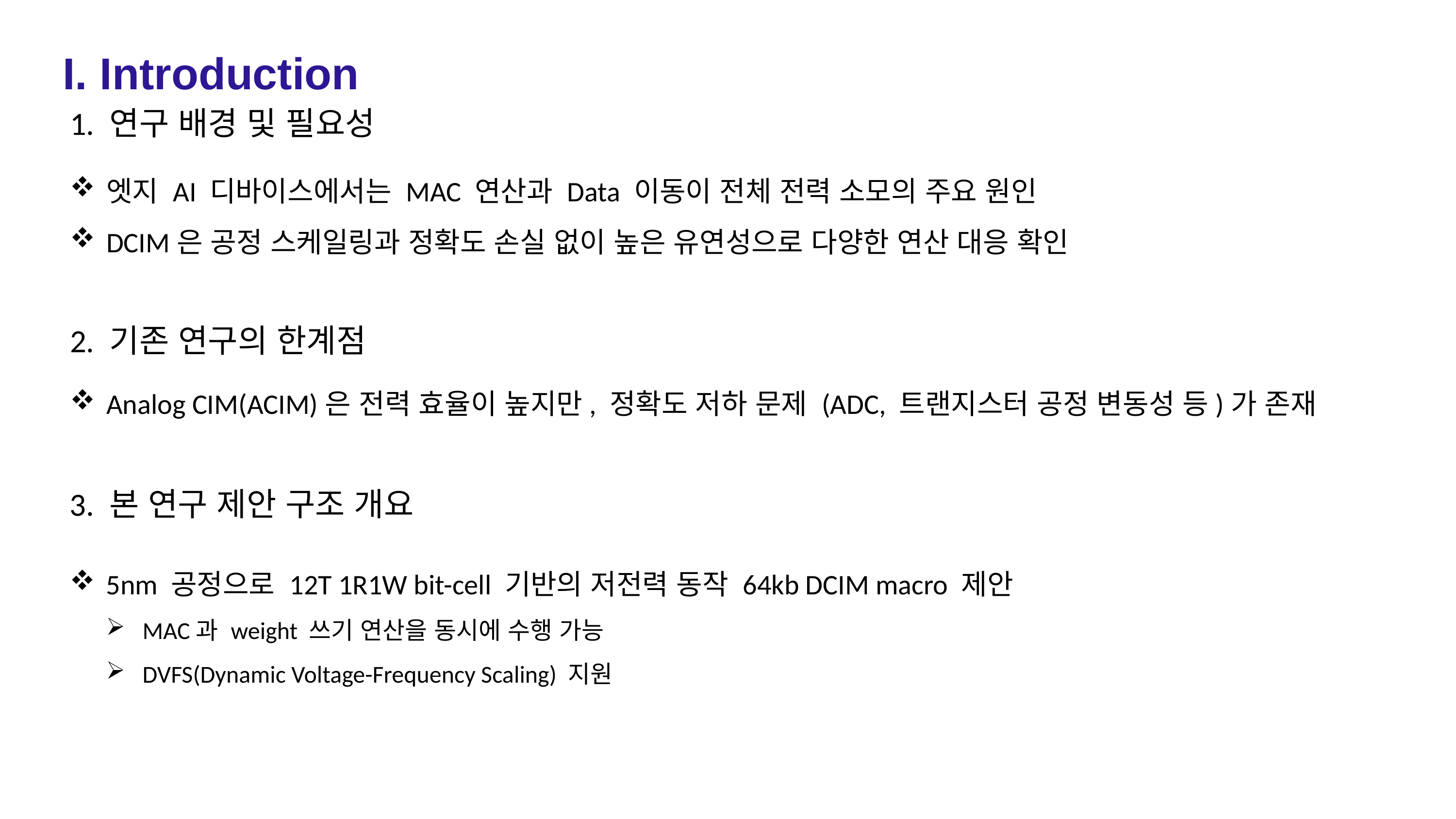

I. Introduction
1. 연구 배경 및 필요성
엣지 AI 디바이스에서는 MAC 연산과 Data 이동이 전체 전력 소모의 주요 원인
DCIM은 공정 스케일링과 정확도 손실 없이 높은 유연성으로 다양한 연산 대응 확인
2. 기존 연구의 한계점
Analog CIM(ACIM)은 전력 효율이 높지만, 정확도 저하 문제 (ADC, 트랜지스터 공정 변동성 등)가 존재
3. 본 연구 제안 구조 개요
5nm 공정으로 12T 1R1W bit-cell 기반의 저전력 동작 64kb DCIM macro 제안
MAC과 weight 쓰기 연산을 동시에 수행 가능
DVFS(Dynamic Voltage-Frequency Scaling) 지원